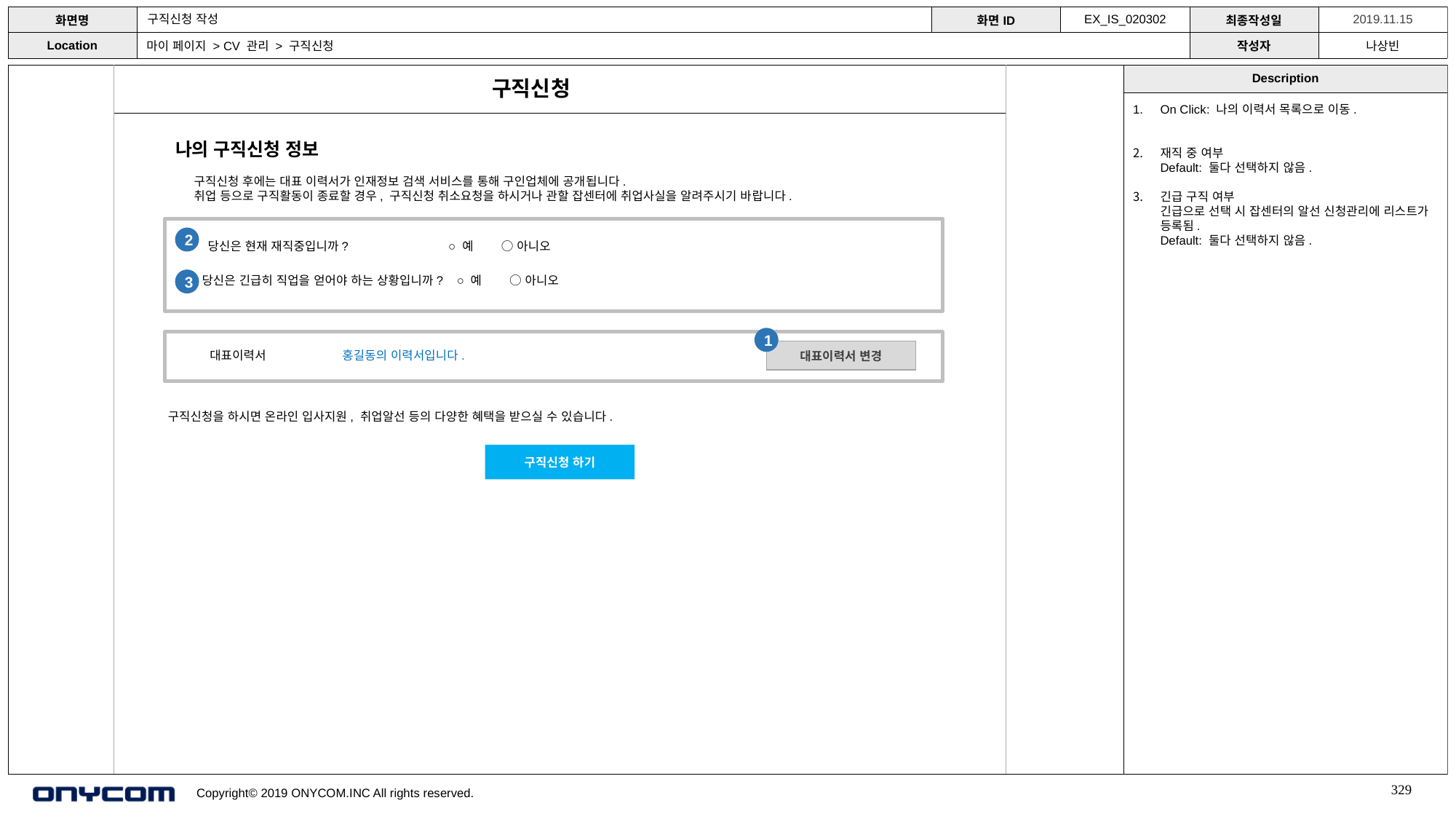

구직신청 작성
EX_IS_020302
마이 페이지 > CV 관리 > 구직신청
구직신청
On Click: 나의 이력서 목록으로 이동.

재직 중 여부
Default: 둘다 선택하지 않음.

긴급 구직 여부
긴급으로 선택 시 잡센터의 알선 신청관리에 리스트가 등록됨.
Default: 둘다 선택하지 않음.

나의 구직신청 정보
구직신청 후에는 대표 이력서가 인재정보 검색 서비스를 통해 구인업체에 공개됩니다.
취업 등으로 구직활동이 종료할 경우, 구직신청 취소요청을 하시거나 관할 잡센터에 취업사실을 알려주시기 바랍니다.

당신은 현재 재직중입니까?                             ○ 예        ○ 아니오

2
         당신은 긴급히 직업을 얻어야 하는 상황입니까?    ○ 예        ○ 아니오
3
1

대표이력서 변경
대표이력서                      홍길동의 이력서입니다.
구직신청을 하시면 온라인 입사지원, 취업알선 등의 다양한 혜택을 받으실 수 있습니다.
구직신청 하기
329